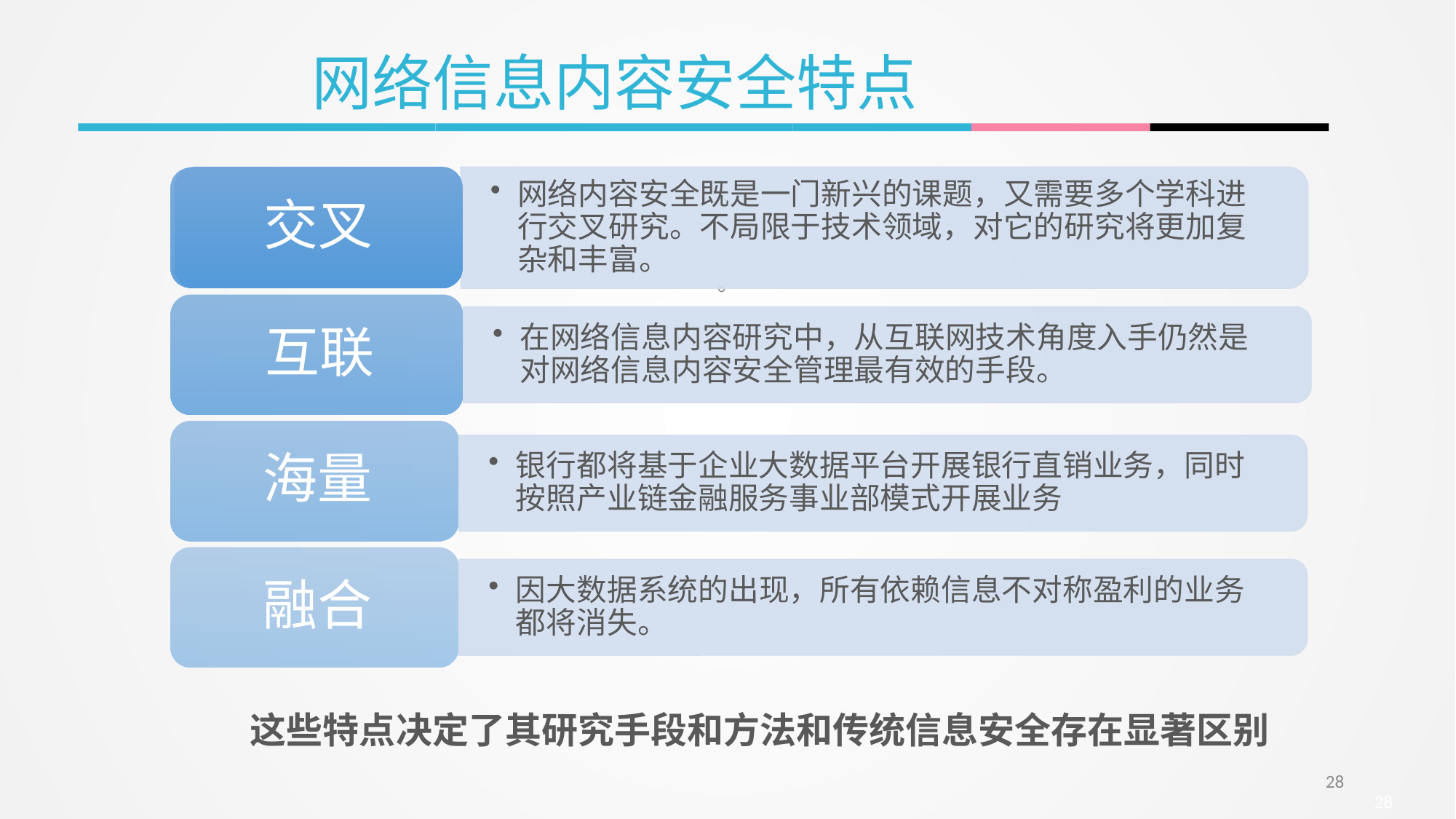

网络信息内容安全特点

网络内容安全既是一门新兴的课题，又需要多个学科进行交叉研究。不局限于技术领域，对它的研究将更加复杂和丰富。

在网络信息内容研究中，从互联网技术角度入手仍然是对网络信息内容安全管理最有效的手段。
互联
银行都将基于企业大数据平台开展银行直销业务，同时按照产业链金融服务事业部模式开展业务
海量
因大数据系统的出现，所有依赖信息不对称盈利的业务都将消失。
融合

交叉
。

这些特点决定了其研究手段和方法和传统信息安全存在显著区别
28
28